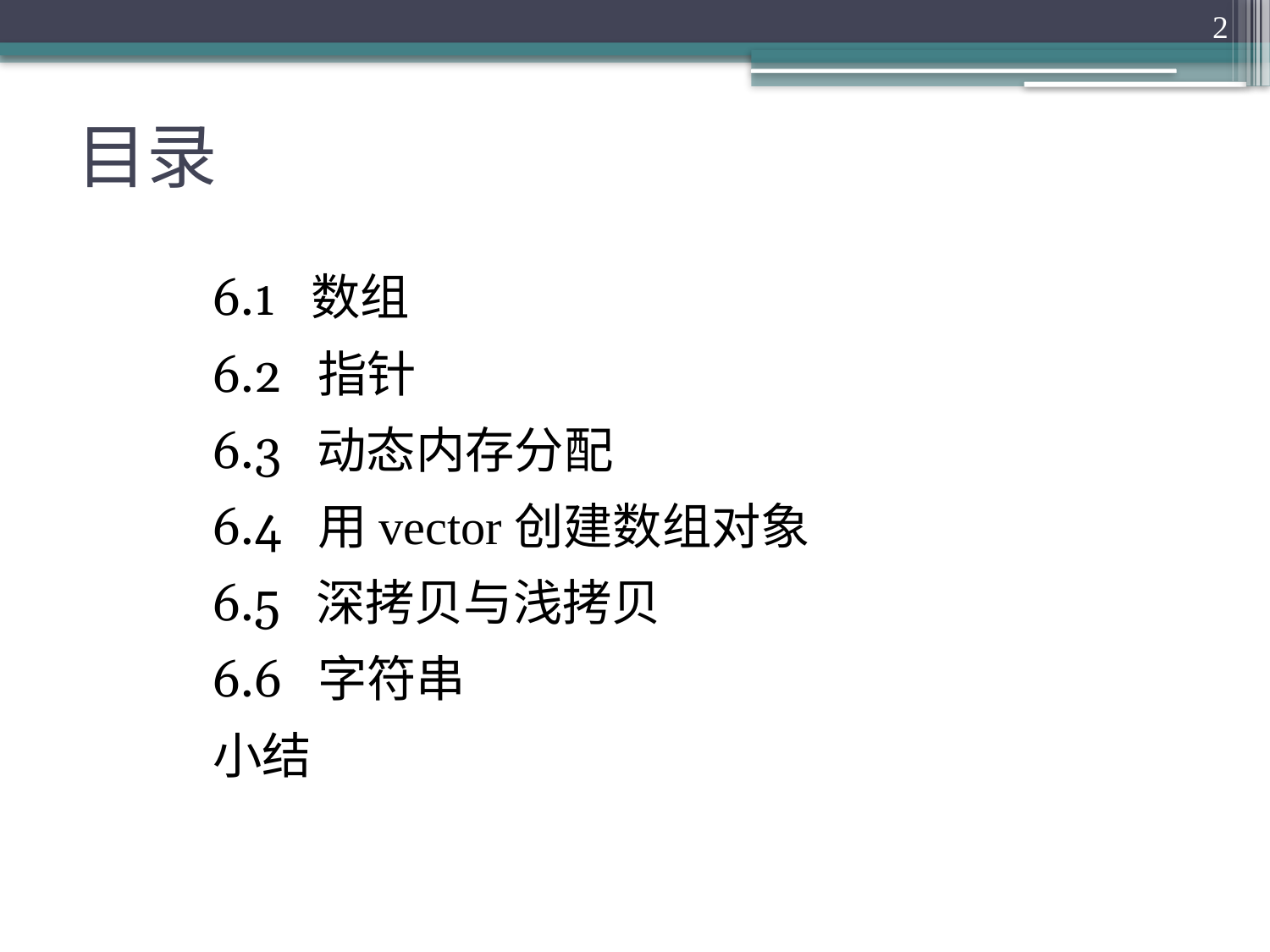

2
# 目录
6.1  数组
6.2  指针
6.3  动态内存分配
6.4  用vector创建数组对象
6.5  深拷贝与浅拷贝
6.6  字符串
小结